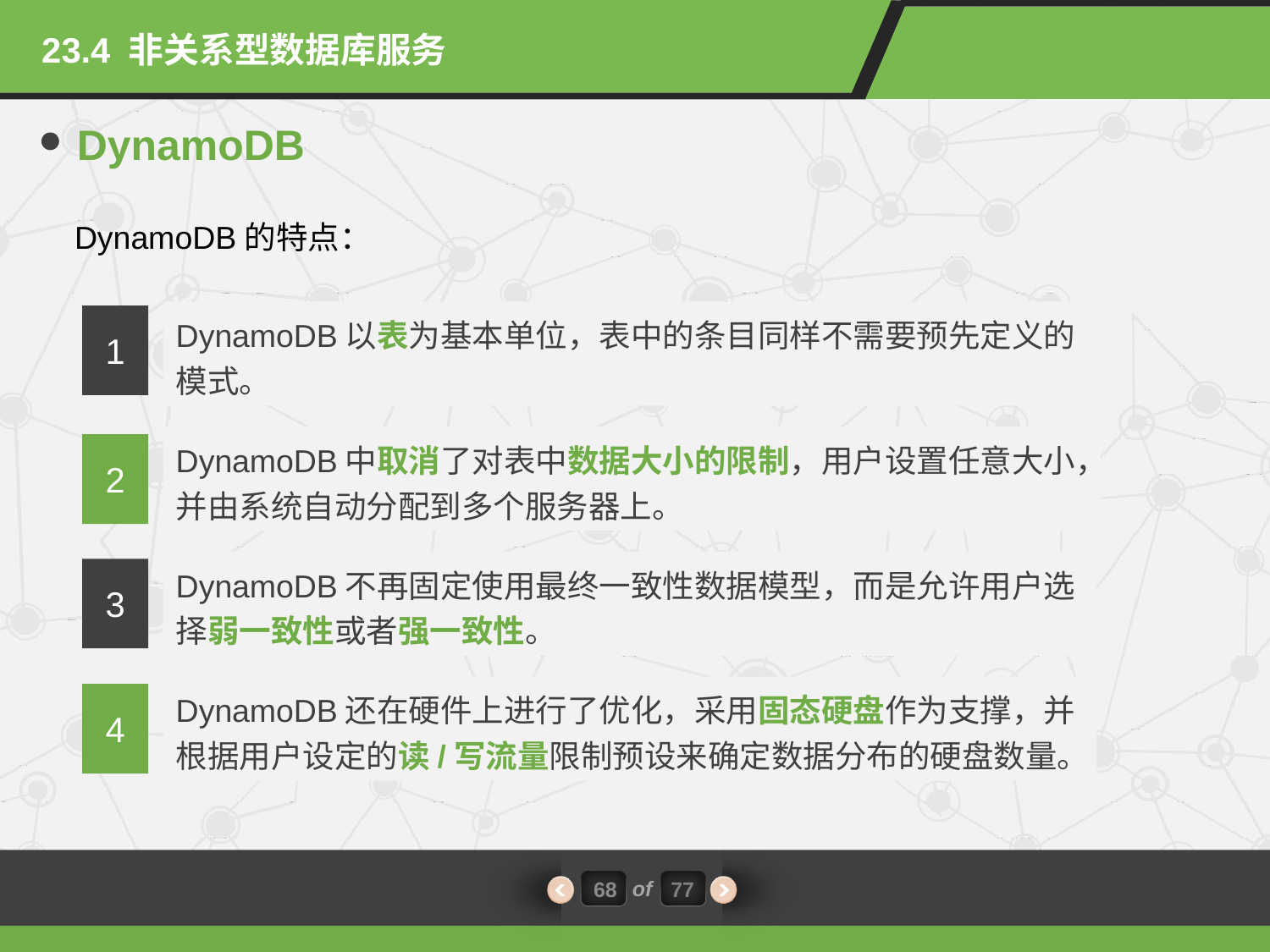

23.4 非关系型数据库服务
DynamoDB

DynamoDB的特点：
DynamoDB以表为基本单位，表中的条目同样不需要预先定义的模式。
1
DynamoDB中取消了对表中数据大小的限制，用户设置任意大小，并由系统自动分配到多个服务器上。
2
DynamoDB不再固定使用最终一致性数据模型，而是允许用户选择弱一致性或者强一致性。
3
DynamoDB还在硬件上进行了优化，采用固态硬盘作为支撑，并根据用户设定的读/写流量限制预设来确定数据分布的硬盘数量。
4
68